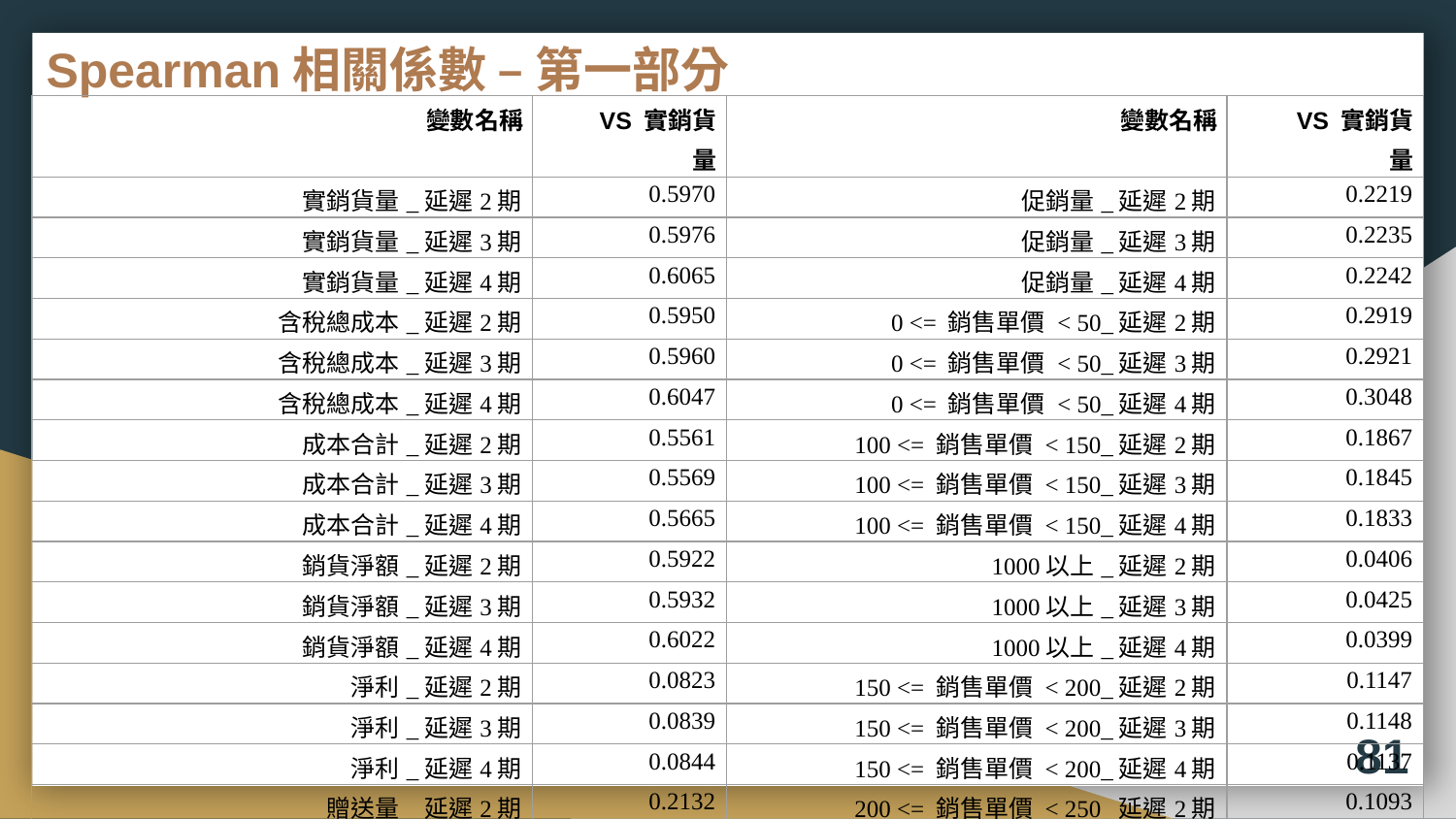

# Spearman相關係數 – 第一部分
| 變數名稱 | VS 實銷貨量 | 變數名稱 | VS 實銷貨量 |
| --- | --- | --- | --- |
| 實銷貨量\_延遲2期 | 0.5970 | 促銷量\_延遲2期 | 0.2219 |
| 實銷貨量\_延遲3期 | 0.5976 | 促銷量\_延遲3期 | 0.2235 |
| 實銷貨量\_延遲4期 | 0.6065 | 促銷量\_延遲4期 | 0.2242 |
| 含稅總成本\_延遲2期 | 0.5950 | 0 <= 銷售單價 < 50\_延遲2期 | 0.2919 |
| 含稅總成本\_延遲3期 | 0.5960 | 0 <= 銷售單價 < 50\_延遲3期 | 0.2921 |
| 含稅總成本\_延遲4期 | 0.6047 | 0 <= 銷售單價 < 50\_延遲4期 | 0.3048 |
| 成本合計\_延遲2期 | 0.5561 | 100 <= 銷售單價 < 150\_延遲2期 | 0.1867 |
| 成本合計\_延遲3期 | 0.5569 | 100 <= 銷售單價 < 150\_延遲3期 | 0.1845 |
| 成本合計\_延遲4期 | 0.5665 | 100 <= 銷售單價 < 150\_延遲4期 | 0.1833 |
| 銷貨淨額\_延遲2期 | 0.5922 | 1000以上\_延遲2期 | 0.0406 |
| 銷貨淨額\_延遲3期 | 0.5932 | 1000以上\_延遲3期 | 0.0425 |
| 銷貨淨額\_延遲4期 | 0.6022 | 1000以上\_延遲4期 | 0.0399 |
| 淨利\_延遲2期 | 0.0823 | 150 <= 銷售單價 < 200\_延遲2期 | 0.1147 |
| 淨利\_延遲3期 | 0.0839 | 150 <= 銷售單價 < 200\_延遲3期 | 0.1148 |
| 淨利\_延遲4期 | 0.0844 | 150 <= 銷售單價 < 200\_延遲4期 | 0.1137 |
| 贈送量\_延遲2期 | 0.2132 | 200 <= 銷售單價 < 250\_延遲2期 | 0.1093 |
| 贈送量\_延遲3期 | 0.2136 | 200 <= 銷售單價 < 250\_延遲3期 | 0.1081 |
| 贈送量\_延遲4期 | 0.2149 | 200 <= 銷售單價 < 250\_延遲4期 | 0.1099 |
81